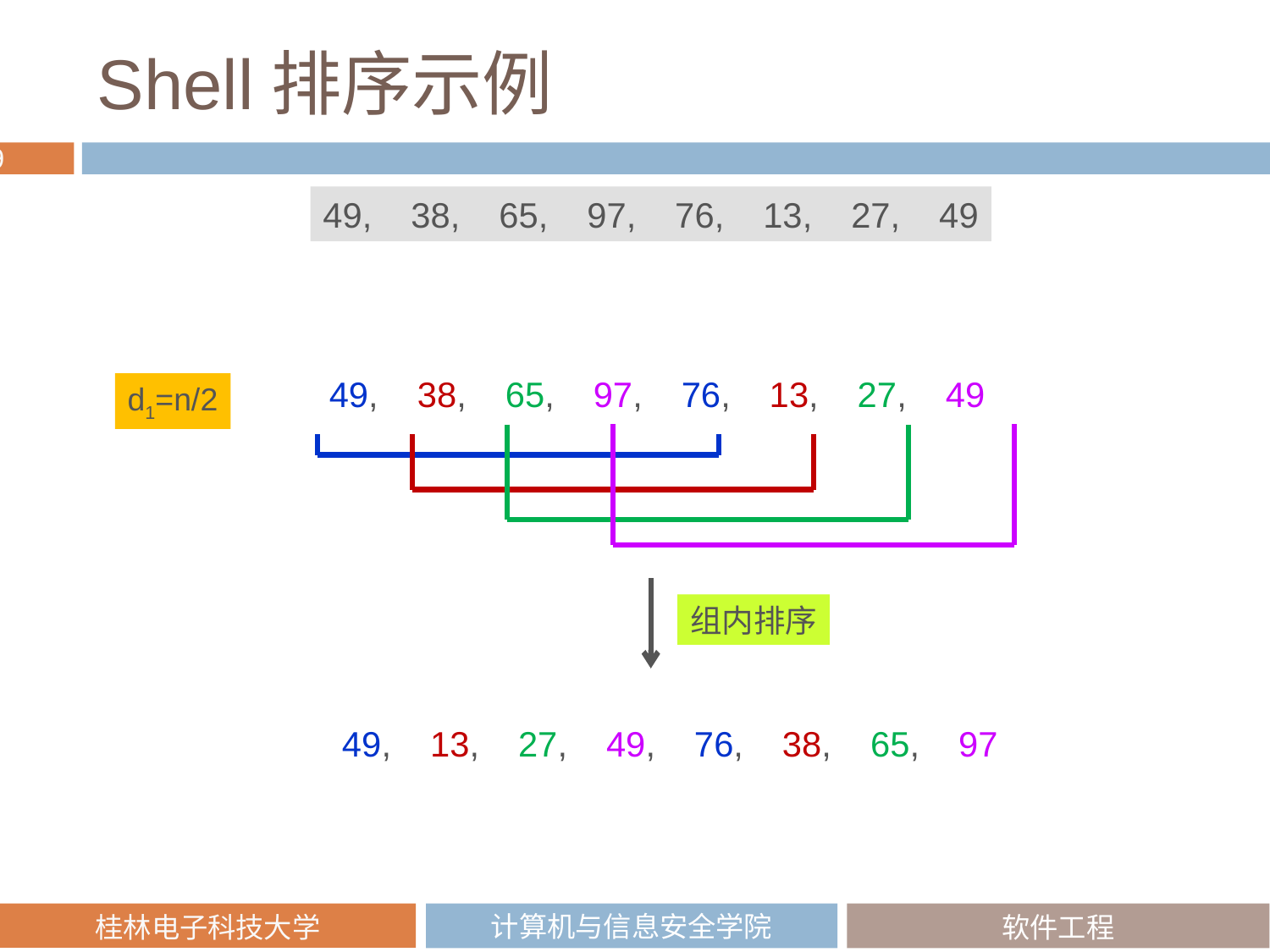

# Shell排序示例
49,    38,    65,    97,    76,    13,    27,    49
49,    38,    65,    97,    76,    13,    27,    49
d1=n/2
组内排序
49,    13,    27,    49,    76,    38,    65,    97